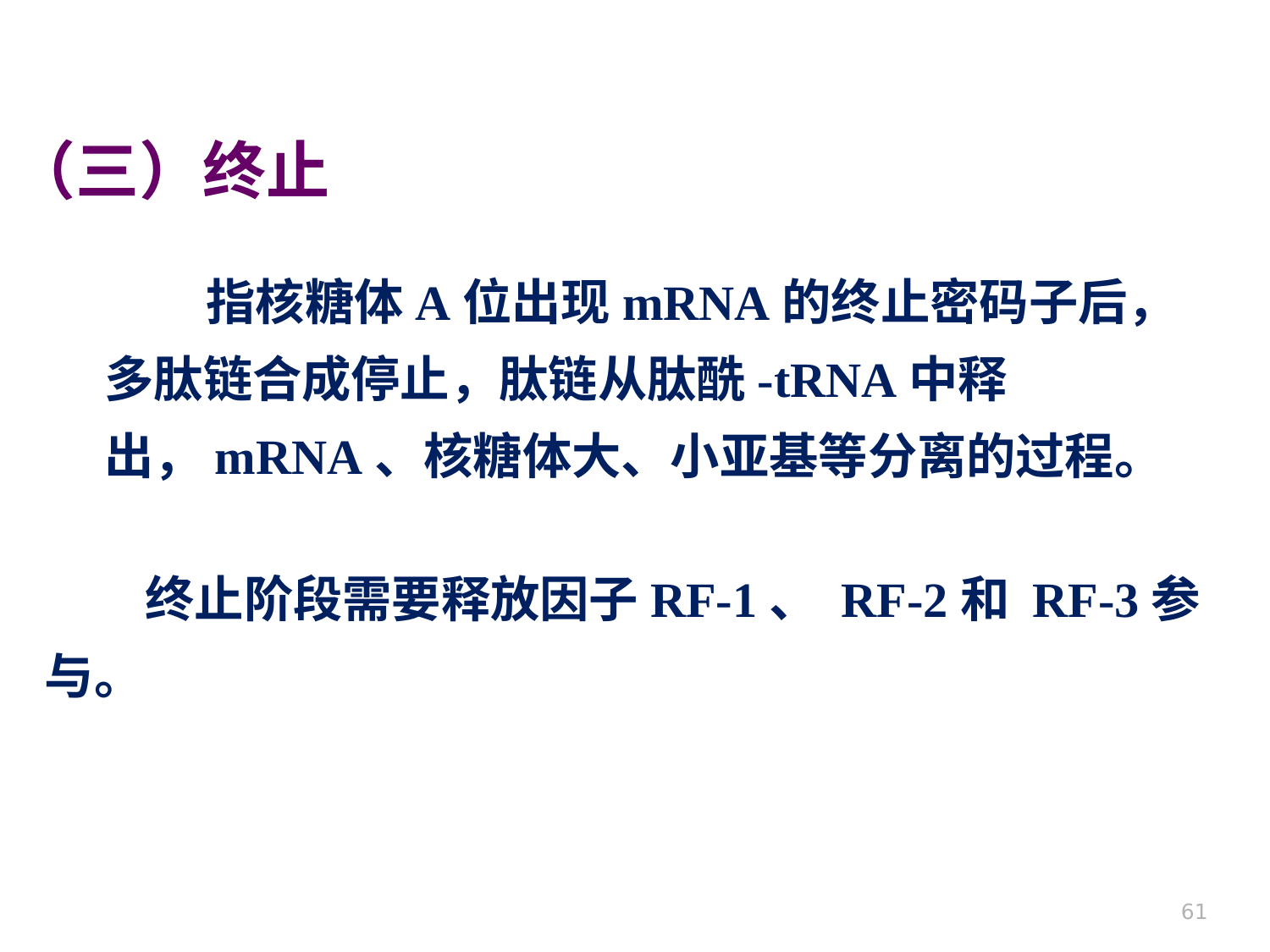

（三）终止
        指核糖体A位出现mRNA的终止密码子后，多肽链合成停止，肽链从肽酰-tRNA中释出，mRNA、核糖体大、小亚基等分离的过程。
终止阶段需要释放因子RF-1、 RF-2和 RF-3参与。
61